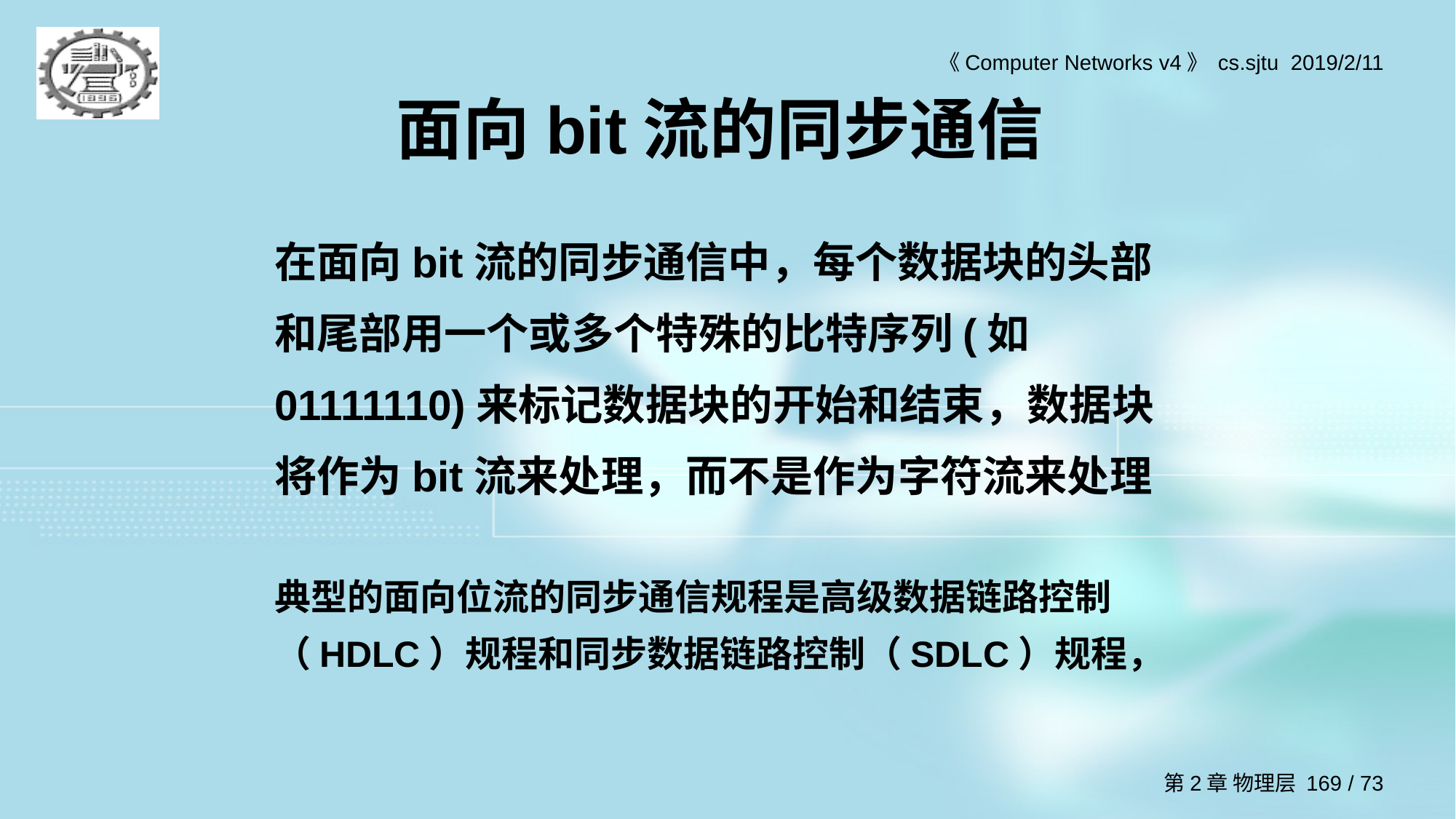

# 面向bit流的同步通信
在面向bit流的同步通信中，每个数据块的头部和尾部用一个或多个特殊的比特序列(如01111110)来标记数据块的开始和结束，数据块将作为bit流来处理，而不是作为字符流来处理
典型的面向位流的同步通信规程是高级数据链路控制（HDLC）规程和同步数据链路控制（SDLC）规程，